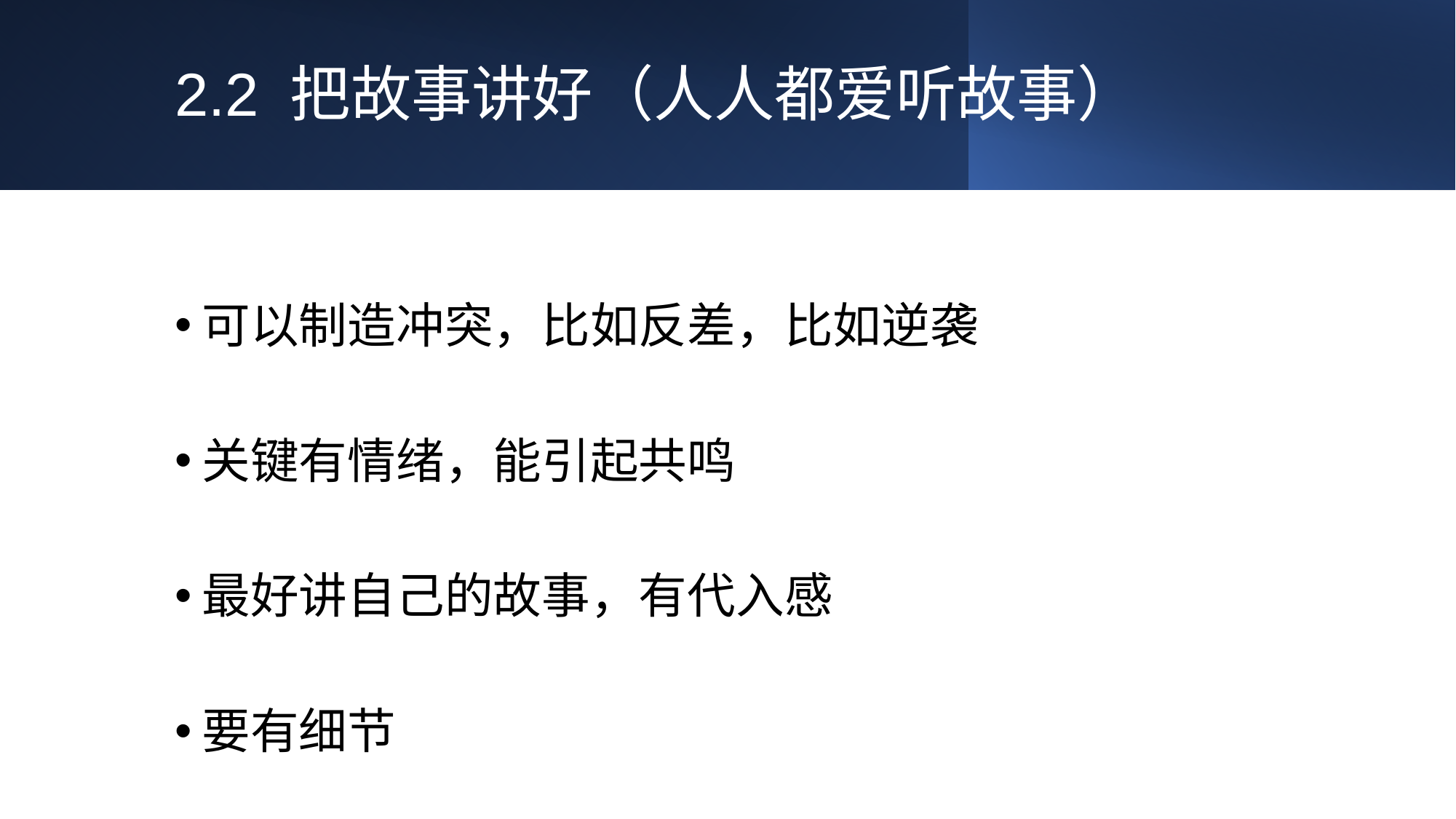

# 2.2 把故事讲好（人人都爱听故事）
可以制造冲突，比如反差，比如逆袭

关键有情绪，能引起共鸣

最好讲自己的故事，有代入感

要有细节